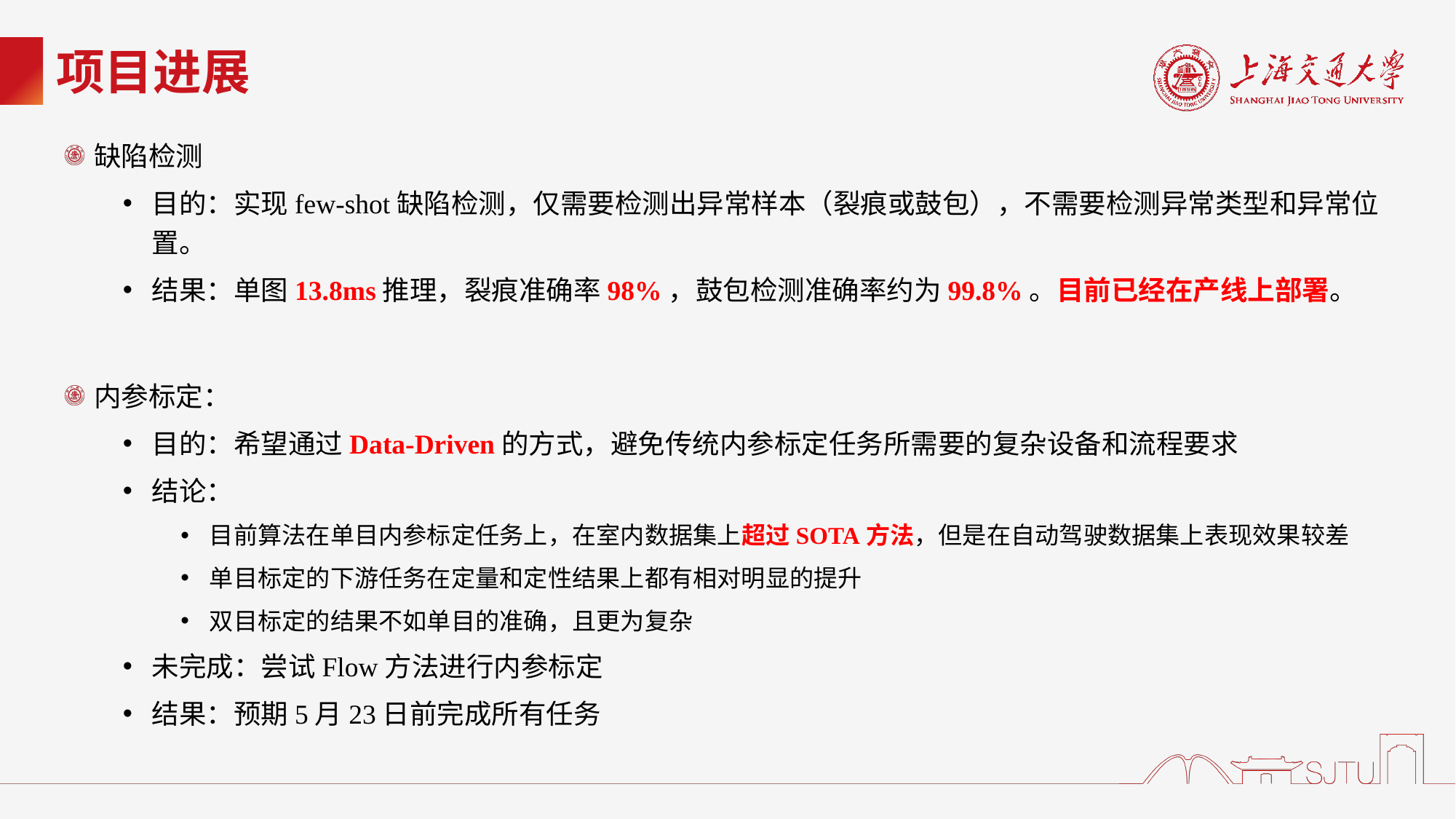

# 项目进展
缺陷检测
目的：实现few-shot缺陷检测，仅需要检测出异常样本（裂痕或鼓包），不需要检测异常类型和异常位置。
结果：单图13.8ms推理，裂痕准确率98%，鼓包检测准确率约为99.8%。目前已经在产线上部署。

内参标定：
目的：希望通过Data-Driven的方式，避免传统内参标定任务所需要的复杂设备和流程要求
结论：
目前算法在单目内参标定任务上，在室内数据集上超过SOTA方法，但是在自动驾驶数据集上表现效果较差
单目标定的下游任务在定量和定性结果上都有相对明显的提升
双目标定的结果不如单目的准确，且更为复杂
未完成：尝试Flow方法进行内参标定
结果：预期5月23日前完成所有任务